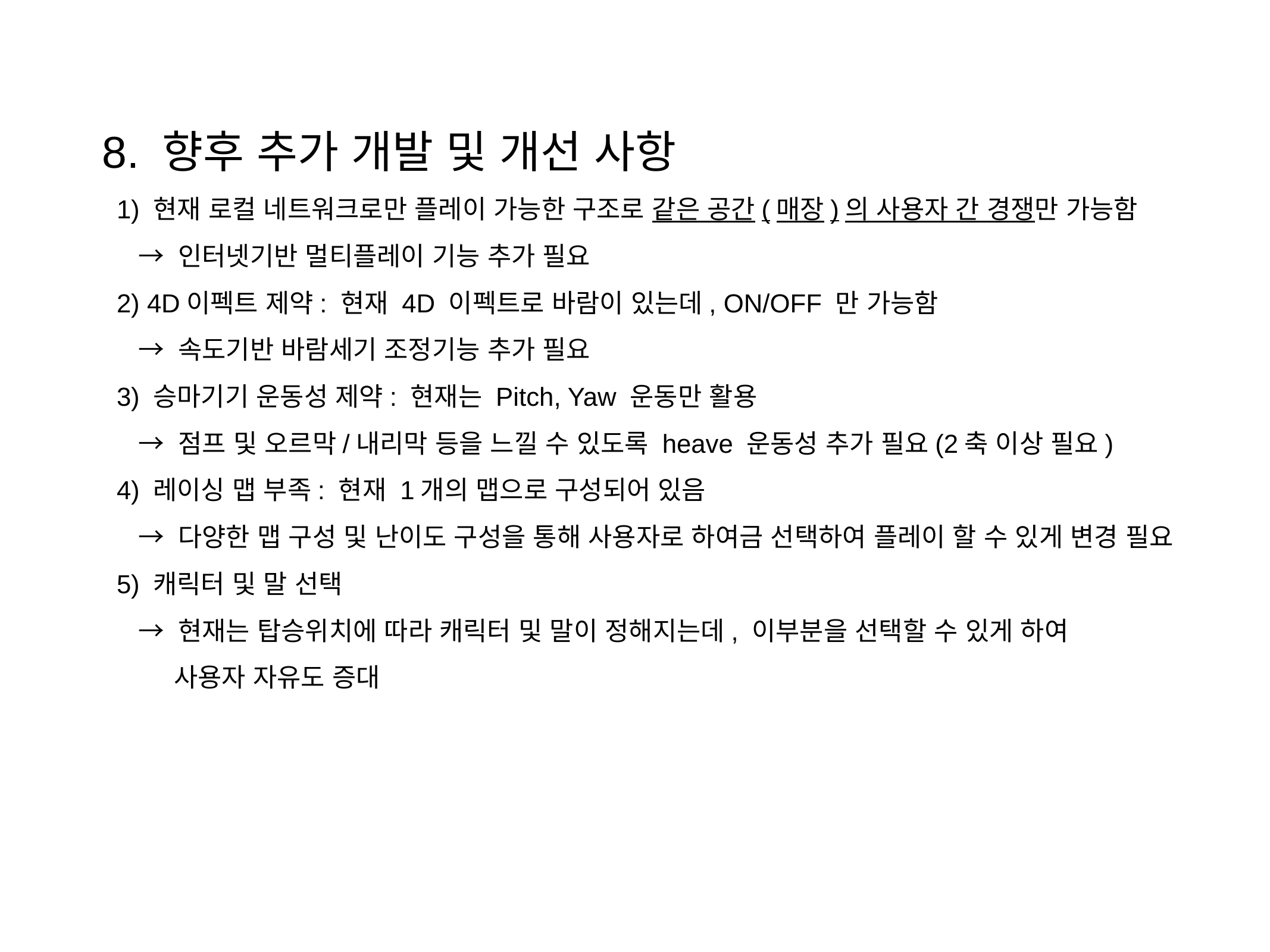

8. 향후 추가 개발 및 개선 사항
  1) 현재 로컬 네트워크로만 플레이 가능한 구조로 같은 공간(매장)의 사용자 간 경쟁만 가능함
     → 인터넷기반 멀티플레이 기능 추가 필요
  2) 4D이펙트 제약: 현재 4D 이펙트로 바람이 있는데, ON/OFF 만 가능함
     → 속도기반 바람세기 조정기능 추가 필요
  3) 승마기기 운동성 제약: 현재는 Pitch, Yaw 운동만 활용
     → 점프 및 오르막/내리막 등을 느낄 수 있도록 heave 운동성 추가 필요(2축 이상 필요)
  4) 레이싱 맵 부족: 현재 1개의 맵으로 구성되어 있음
     → 다양한 맵 구성 및 난이도 구성을 통해 사용자로 하여금 선택하여 플레이 할 수 있게 변경 필요
  5) 캐릭터 및 말 선택
     → 현재는 탑승위치에 따라 캐릭터 및 말이 정해지는데, 이부분을 선택할 수 있게 하여
         사용자 자유도 증대